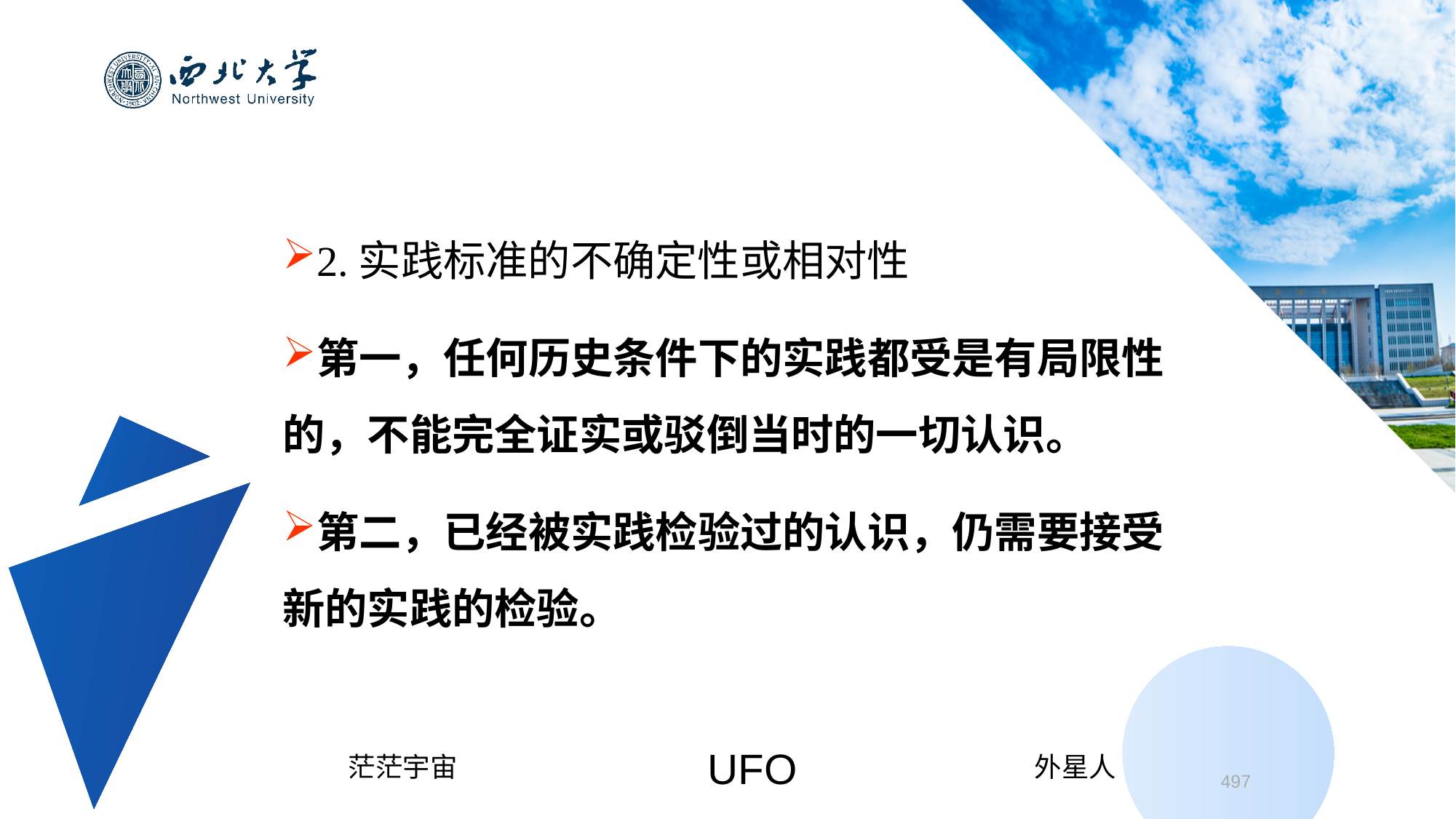

2.实践标准的不确定性或相对性
第一，任何历史条件下的实践都受是有局限性的，不能完全证实或驳倒当时的一切认识。
第二，已经被实践检验过的认识，仍需要接受新的实践的检验。
UFO
茫茫宇宙
外星人
497